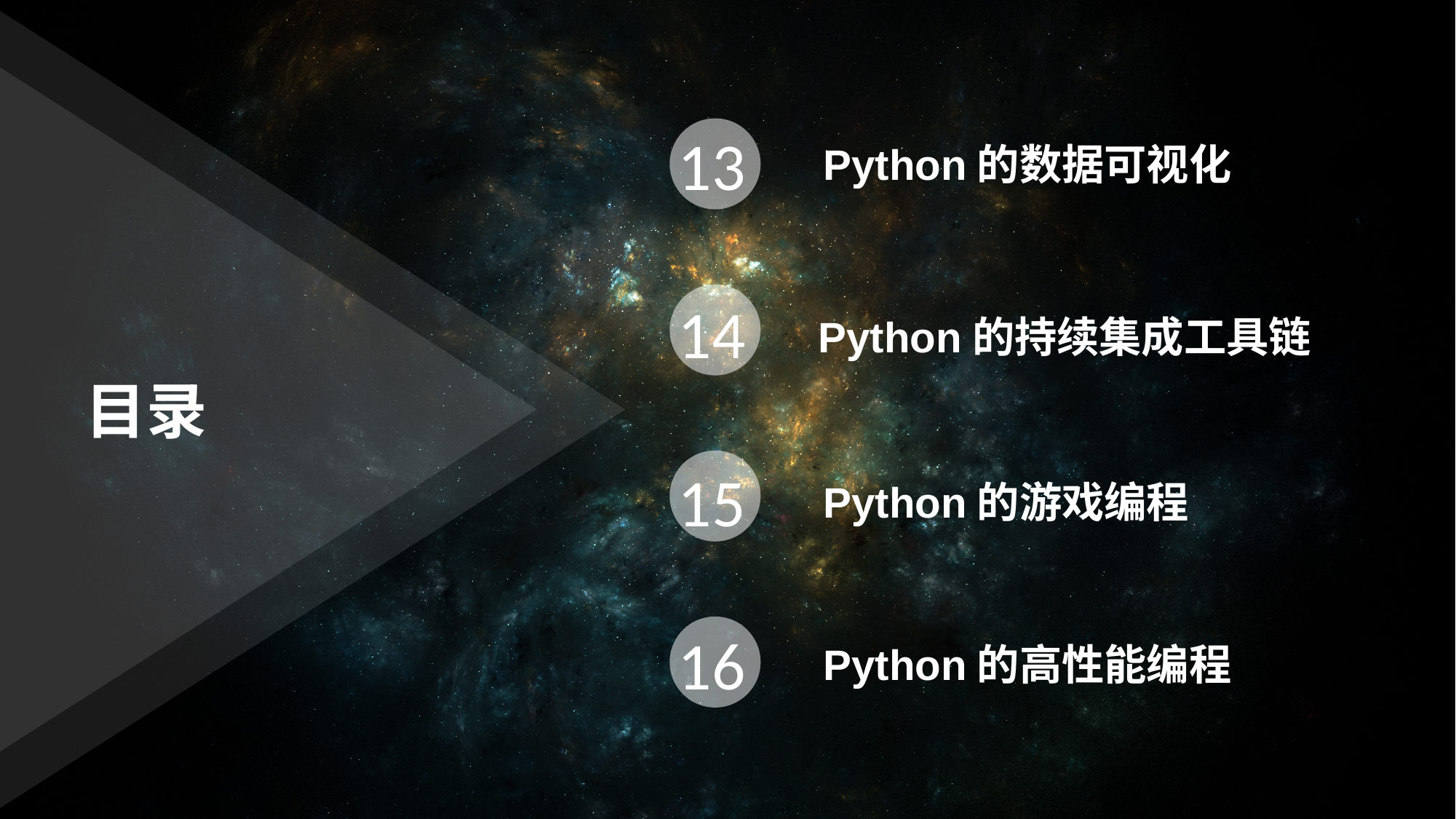

13

Python的数据可视化

14
Python的持续集成工具链
目录

15
Python的游戏编程

16
Python的高性能编程